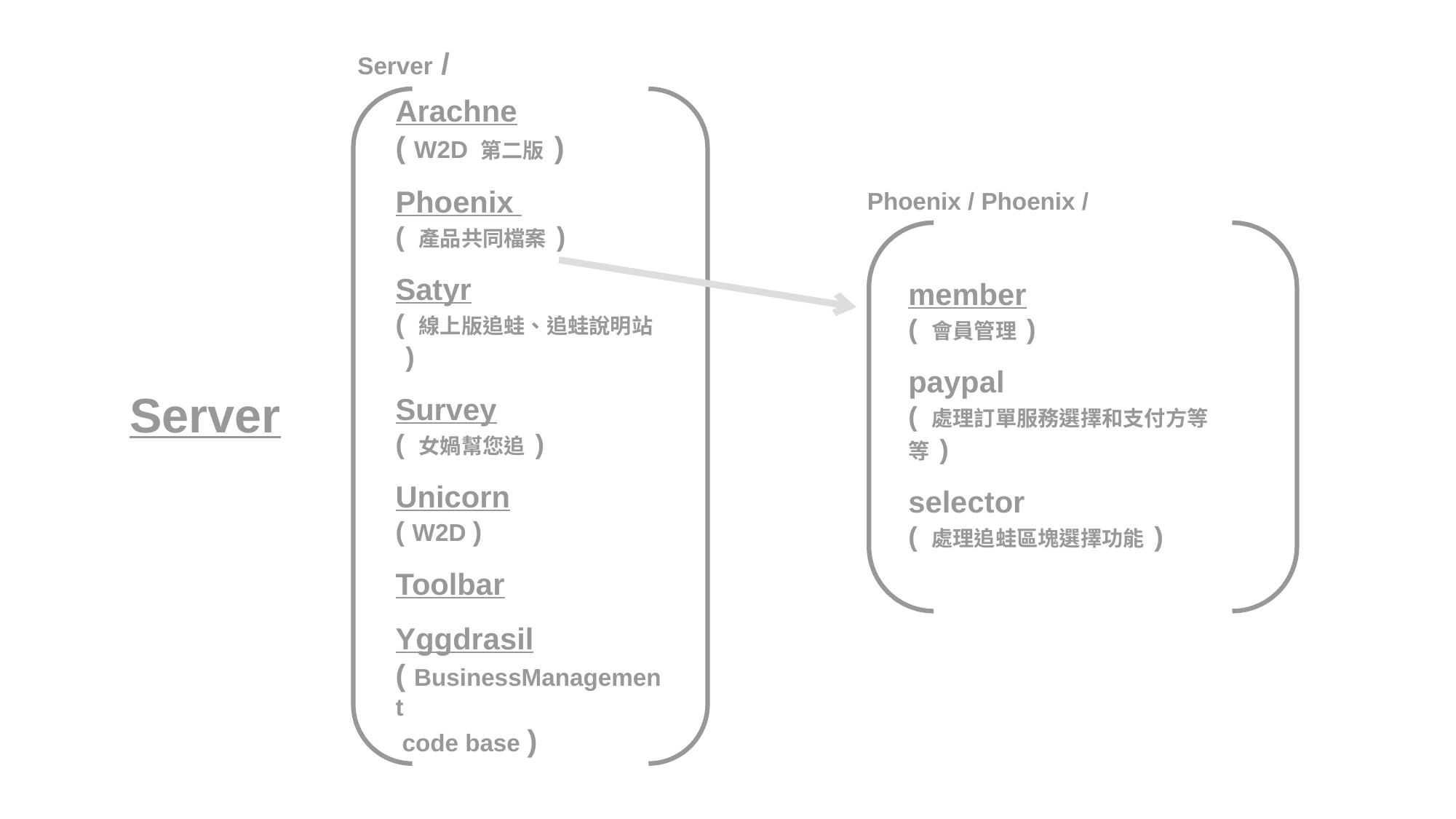

Server /

Arachne
( W2D 第二版 )
Phoenix
( 產品共同檔案 )
Satyr
( 線上版追蛙、追蛙說明站 )
Survey
( 女媧幫您追 )
Unicorn
( W2D )
Toolbar
Yggdrasil
( BusinessManagement
 code base )
Phoenix / Phoenix /

member
( 會員管理 )
paypal
( 處理訂單服務選擇和支付方等等 )
selector
( 處理追蛙區塊選擇功能 )
Server